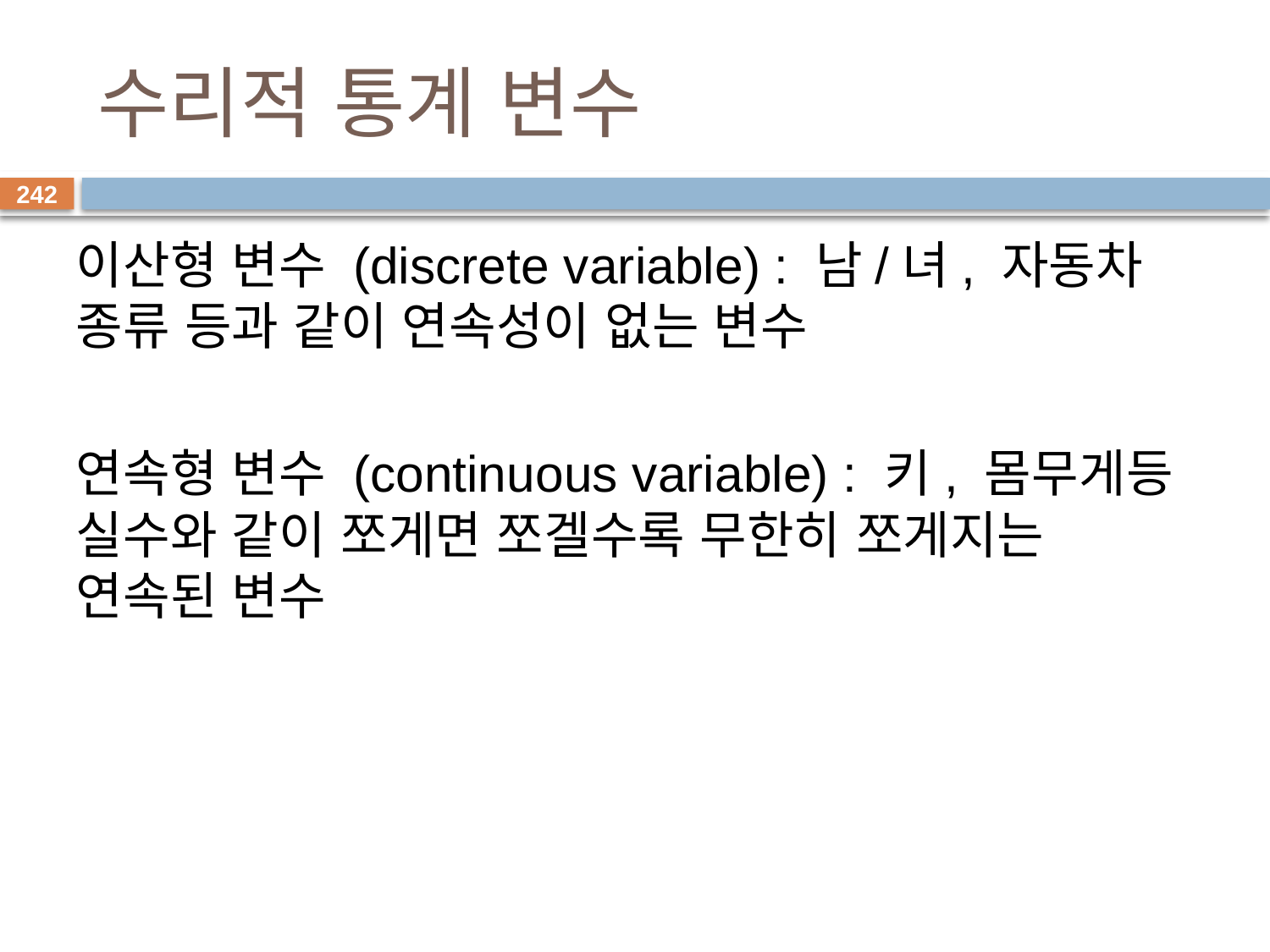

# 수리적 통계 변수
242
이산형 변수 (discrete variable) : 남/녀, 자동차 종류 등과 같이 연속성이 없는 변수

연속형 변수 (continuous variable) : 키, 몸무게등 실수와 같이 쪼게면 쪼겔수록 무한히 쪼게지는 연속된 변수